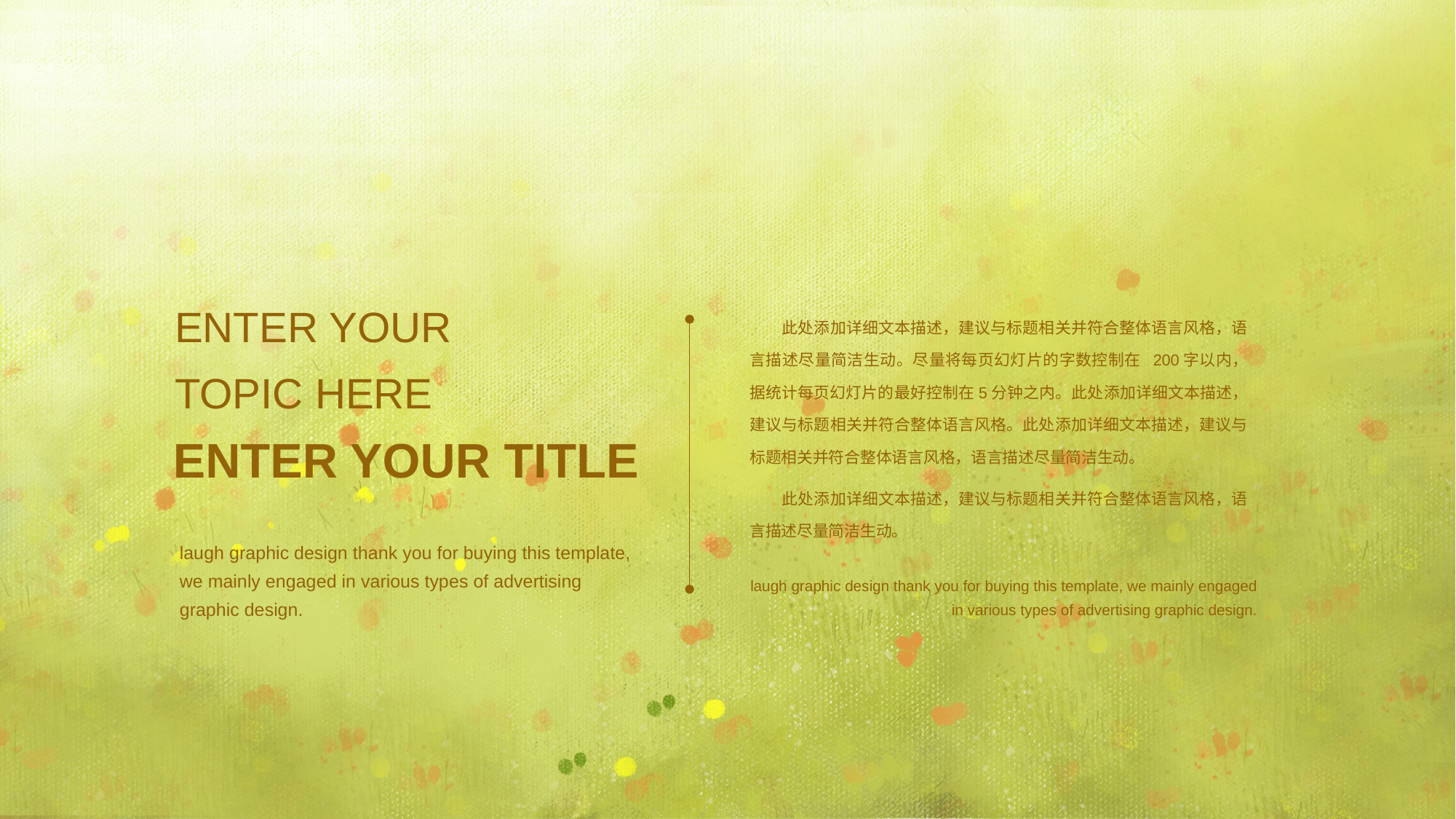

ENTER YOUR TOPIC HERE
　　此处添加详细文本描述，建议与标题相关并符合整体语言风格，语言描述尽量简洁生动。尽量将每页幻灯片的字数控制在  200字以内，据统计每页幻灯片的最好控制在5分钟之内。此处添加详细文本描述，建议与标题相关并符合整体语言风格。此处添加详细文本描述，建议与标题相关并符合整体语言风格，语言描述尽量简洁生动。
　　此处添加详细文本描述，建议与标题相关并符合整体语言风格，语言描述尽量简洁生动。
ENTER YOUR TITLE
laugh graphic design thank you for buying this template, we mainly engaged in various types of advertising graphic design.
laugh graphic design thank you for buying this template, we mainly engaged in various types of advertising graphic design.